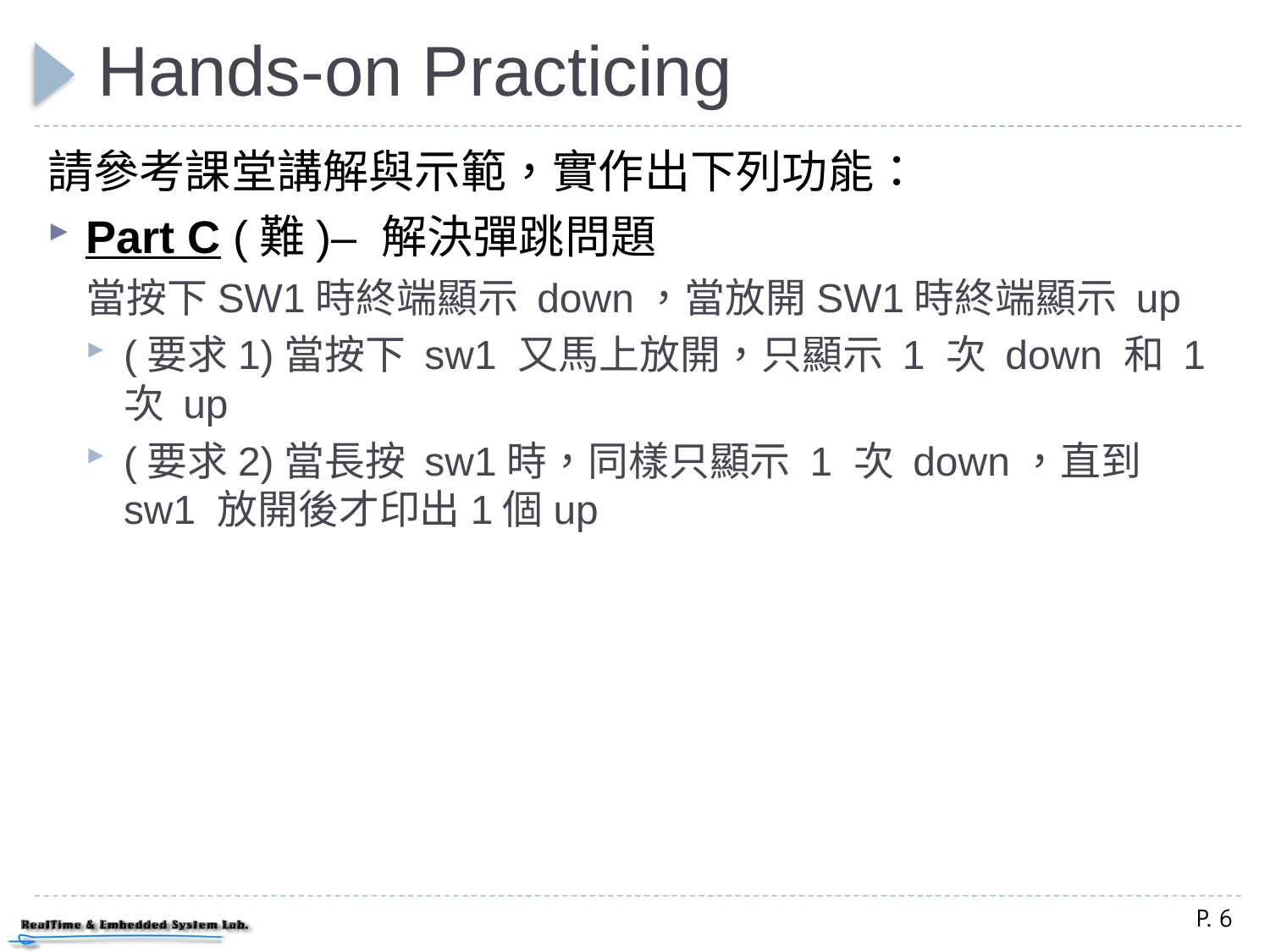

# Hands-on Practicing
請參考課堂講解與示範，實作出下列功能：
Part C (難)– 解決彈跳問題
當按下SW1時終端顯示 down，當放開SW1時終端顯示 up
(要求1)當按下 sw1 又馬上放開，只顯示 1 次 down 和 1 次 up
(要求2)當長按 sw1時，同樣只顯示 1 次 down，直到 sw1 放開後才印出1個up